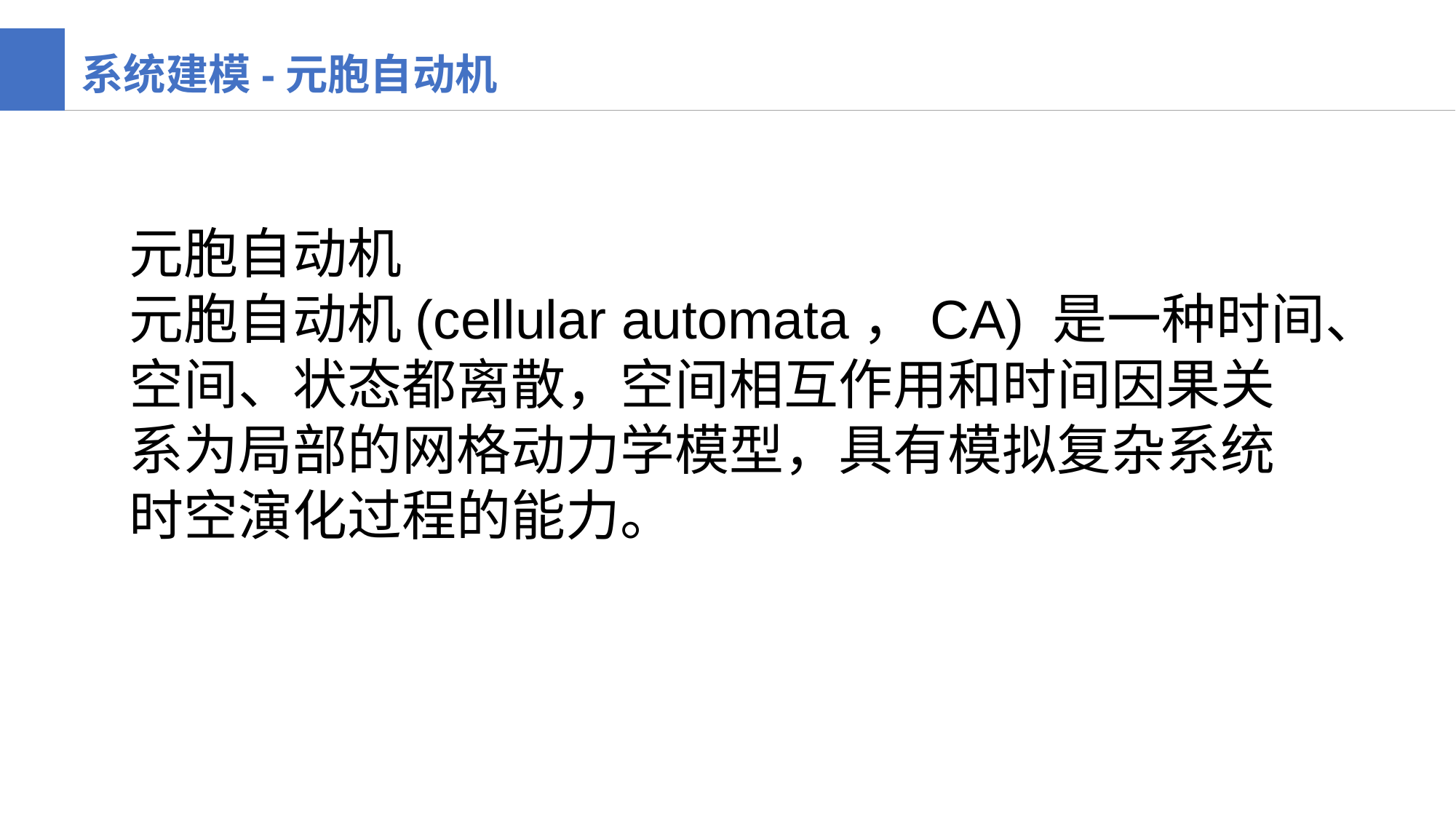

系统建模-元胞自动机
元胞自动机
元胞自动机(cellular automata，CA) 是一种时间、空间、状态都离散，空间相互作用和时间因果关系为局部的网格动力学模型，具有模拟复杂系统时空演化过程的能力。